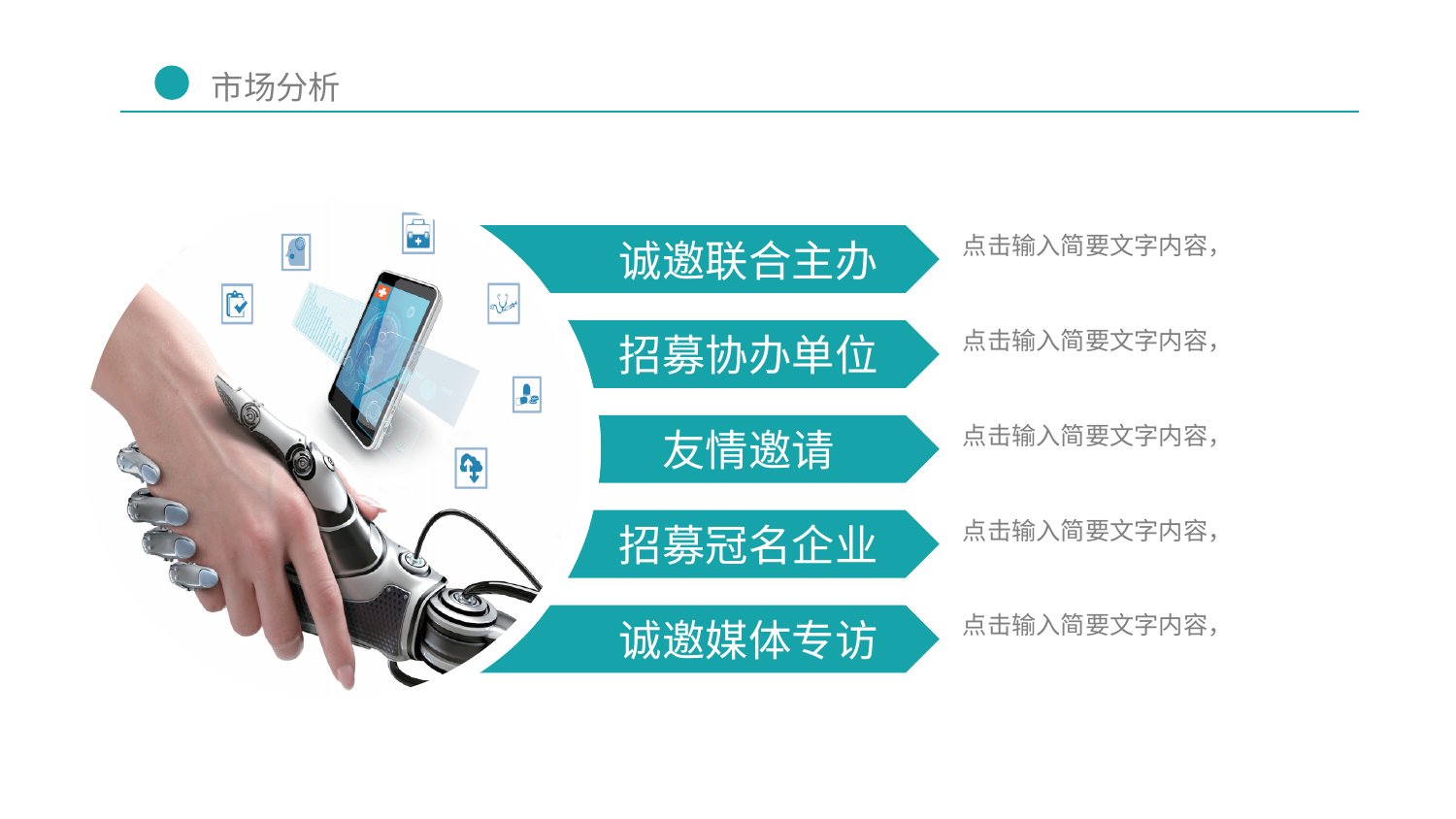

诚邀联合主办
点击输入简要文字内容，

招募协办单位
点击输入简要文字内容，

友情邀请
点击输入简要文字内容，

招募冠名企业
点击输入简要文字内容，

诚邀媒体专访
点击输入简要文字内容，